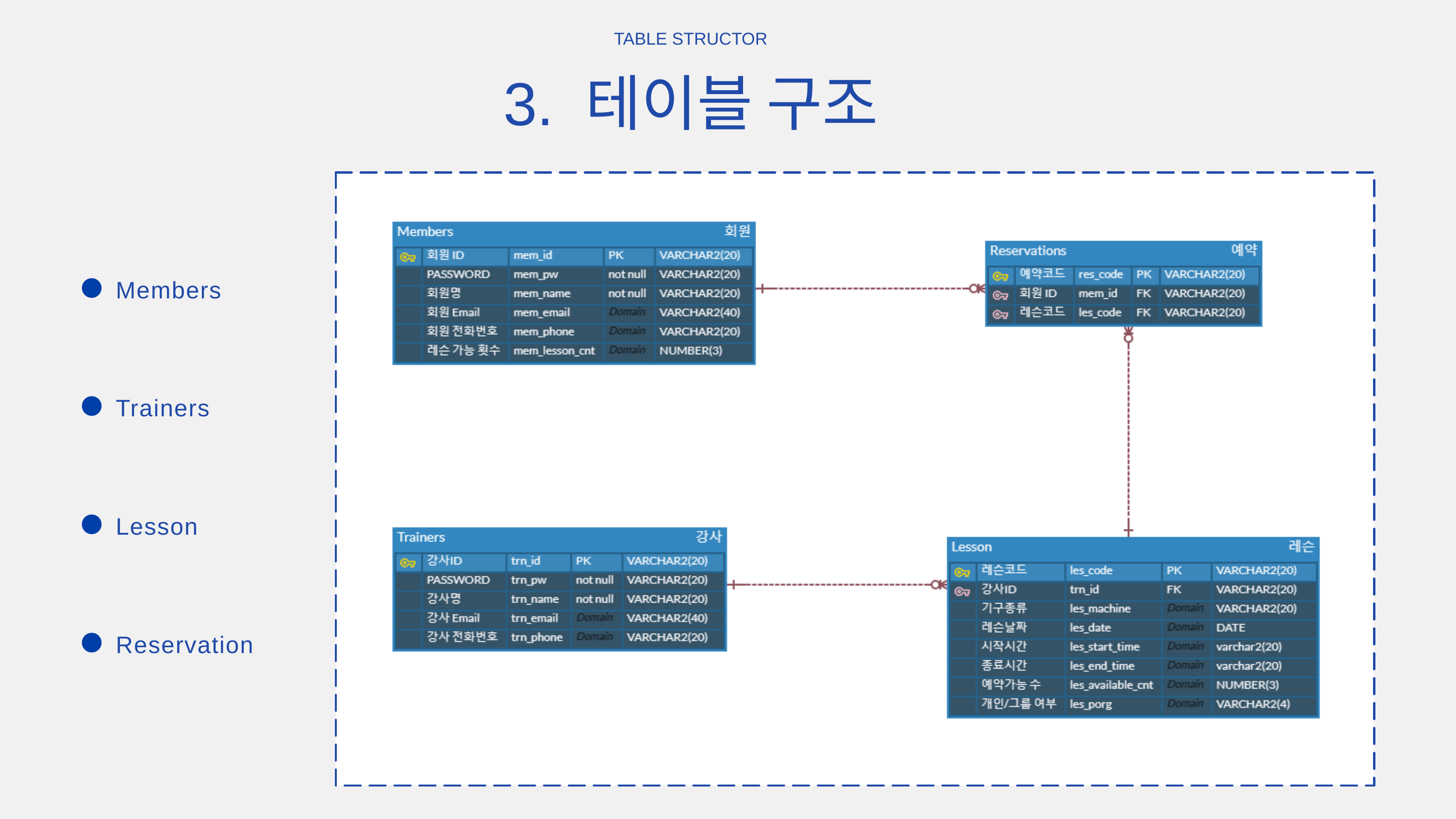

TABLE STRUCTOR
3. 테이블 구조

Members

Trainers

Lesson

Reservation